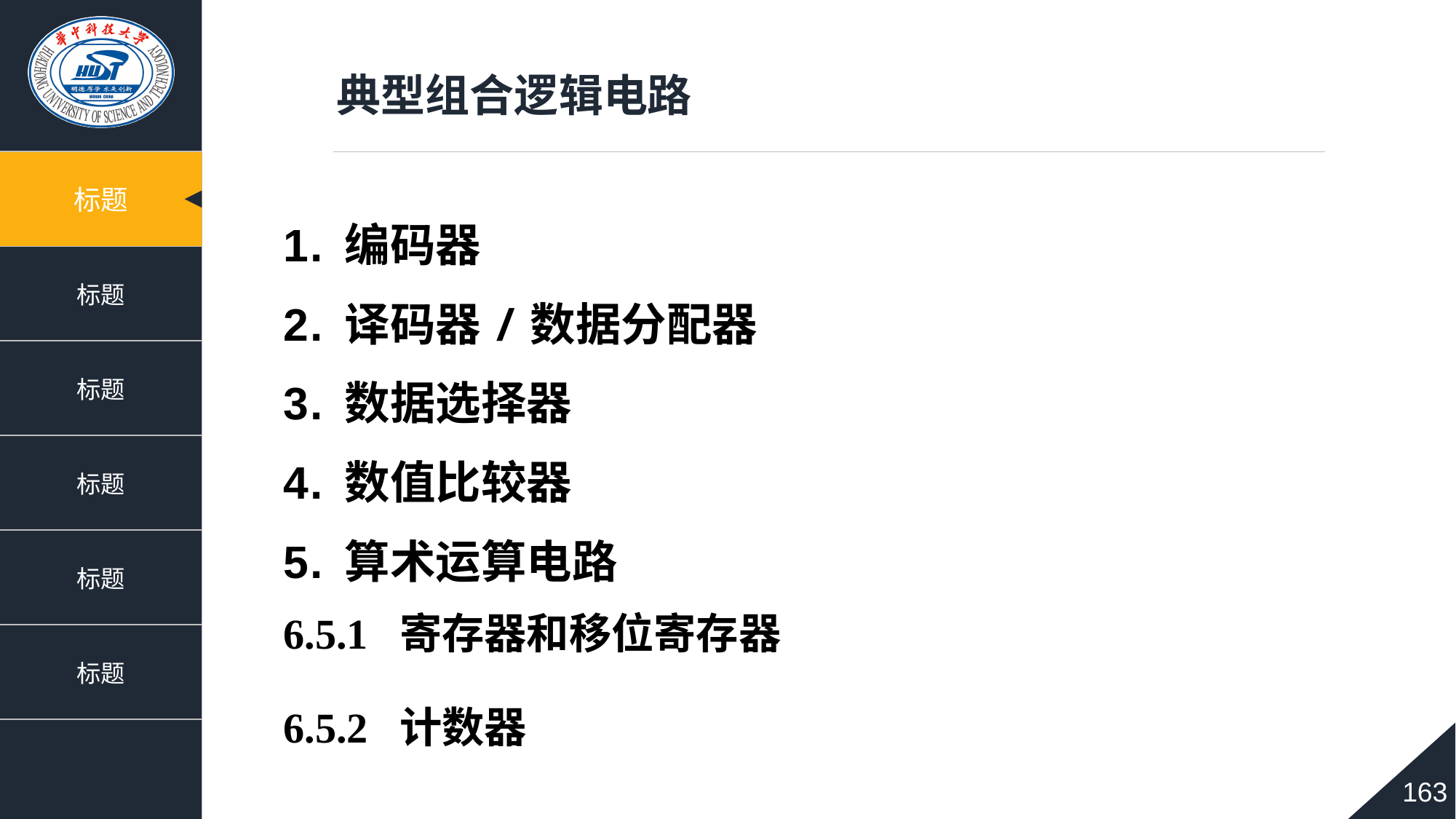

典型组合逻辑电路
编码器
译码器/数据分配器
数据选择器
数值比较器
算术运算电路
6.5.1  寄存器和移位寄存器
6.5.2  计数器